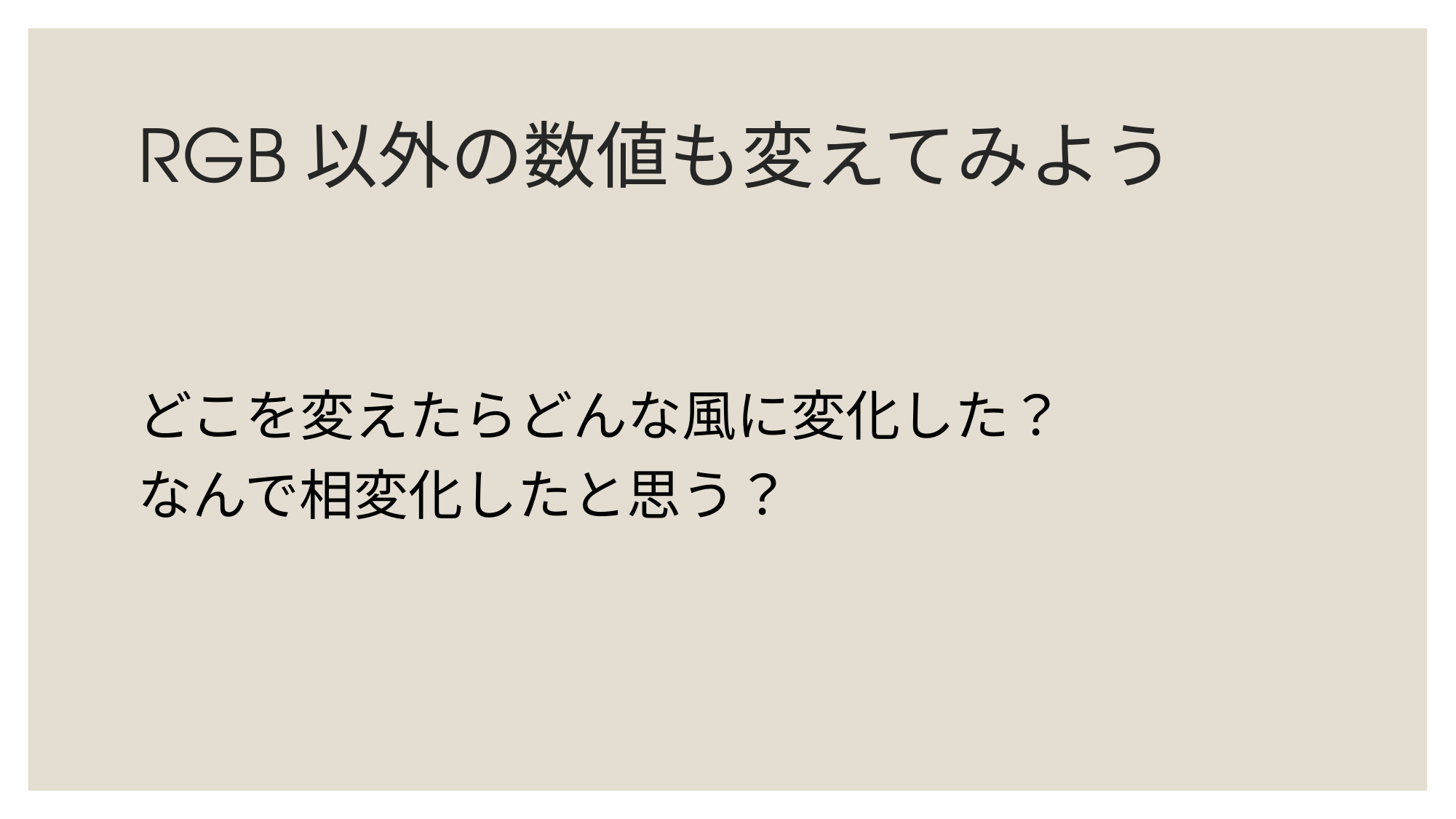

# RGB以外の数値も変えてみよう
どこを変えたらどんな風に変化した？
なんで相変化したと思う？